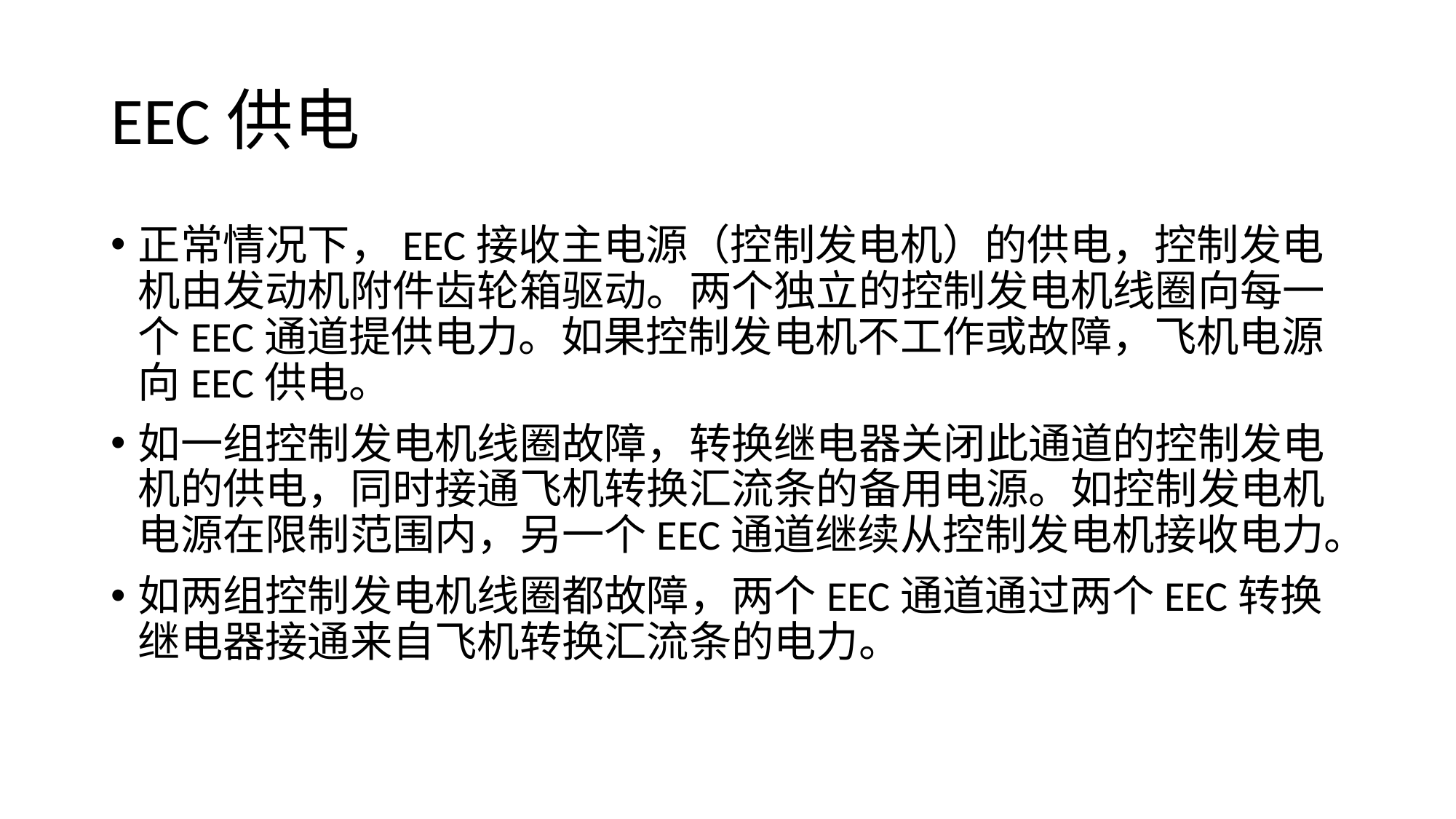

# EEC供电
正常情况下，EEC接收主电源（控制发电机）的供电，控制发电机由发动机附件齿轮箱驱动。两个独立的控制发电机线圈向每一个EEC通道提供电力。如果控制发电机不工作或故障，飞机电源向EEC供电。
如一组控制发电机线圈故障，转换继电器关闭此通道的控制发电机的供电，同时接通飞机转换汇流条的备用电源。如控制发电机电源在限制范围内，另一个EEC通道继续从控制发电机接收电力。
如两组控制发电机线圈都故障，两个EEC通道通过两个EEC转换继电器接通来自飞机转换汇流条的电力。